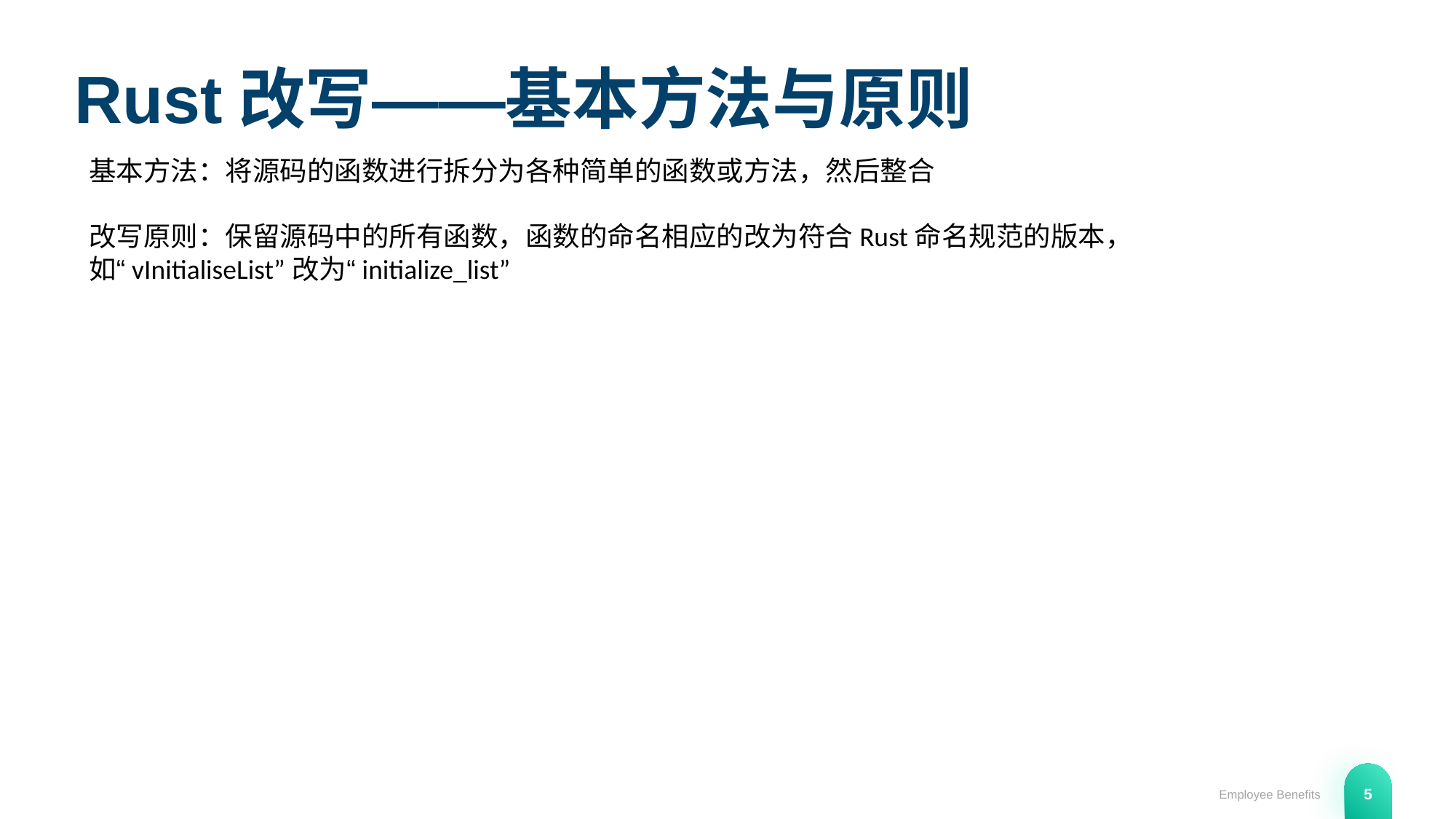

# Rust改写——基本方法与原则
基本方法：将源码的函数进行拆分为各种简单的函数或方法，然后整合

改写原则：保留源码中的所有函数，函数的命名相应的改为符合Rust命名规范的版本，如“vInitialiseList”改为“initialize_list”